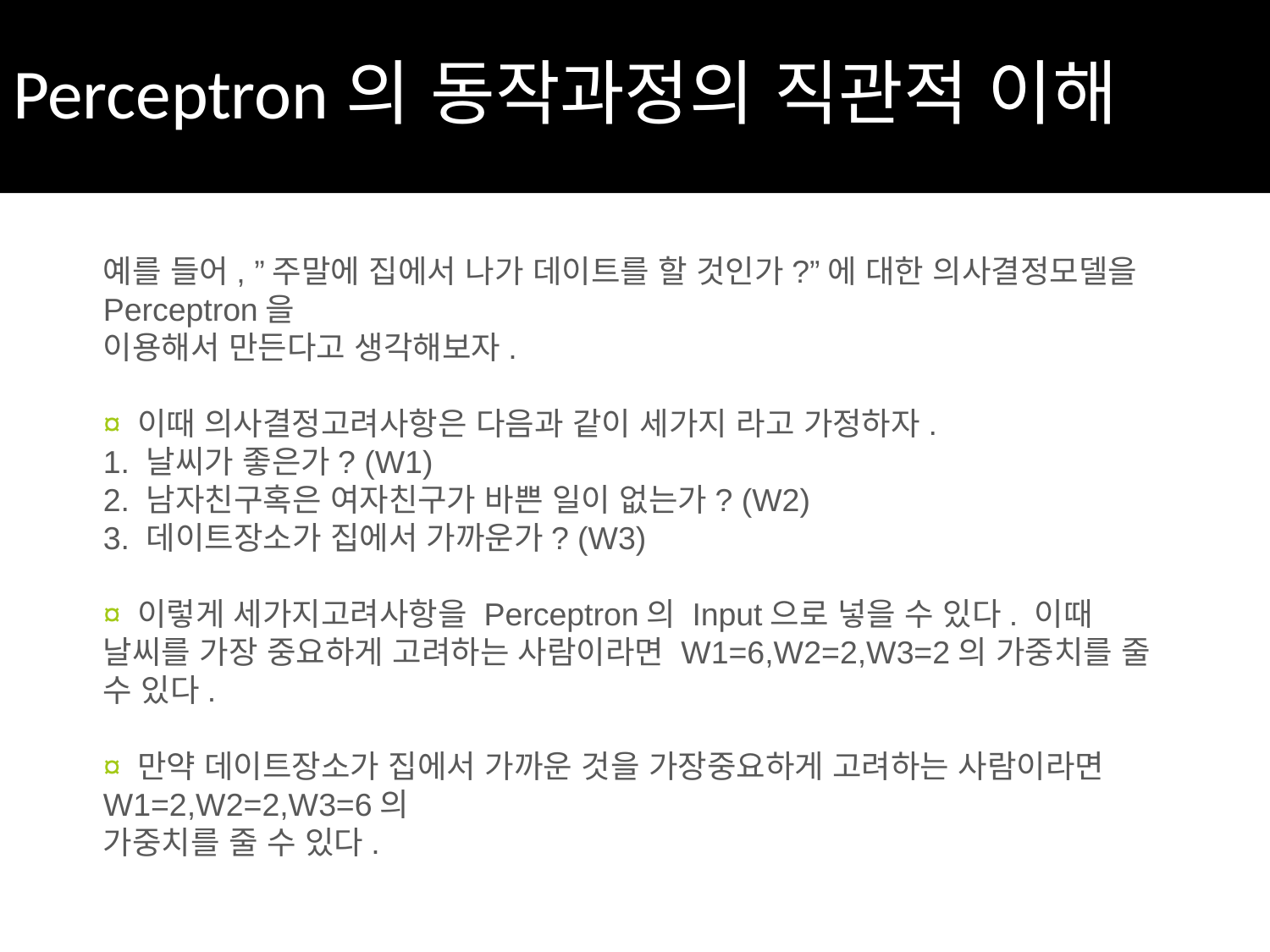

# Perceptron의 동작과정의 직관적 이해
예를 들어, ”주말에 집에서 나가 데이트를 할 것인가?”에 대한 의사결정모델을 Perceptron을
이용해서 만든다고 생각해보자.

¤ 이때 의사결정고려사항은 다음과 같이 세가지 라고 가정하자.
1. 날씨가 좋은가? (W1)
2. 남자친구혹은 여자친구가 바쁜 일이 없는가? (W2)
3. 데이트장소가 집에서 가까운가? (W3)

¤ 이렇게 세가지고려사항을 Perceptron의 Input으로 넣을 수 있다. 이때 날씨를 가장 중요하게 고려하는 사람이라면 W1=6,W2=2,W3=2의 가중치를 줄 수 있다.

¤ 만약 데이트장소가 집에서 가까운 것을 가장중요하게 고려하는 사람이라면W1=2,W2=2,W3=6의
가중치를 줄 수 있다.